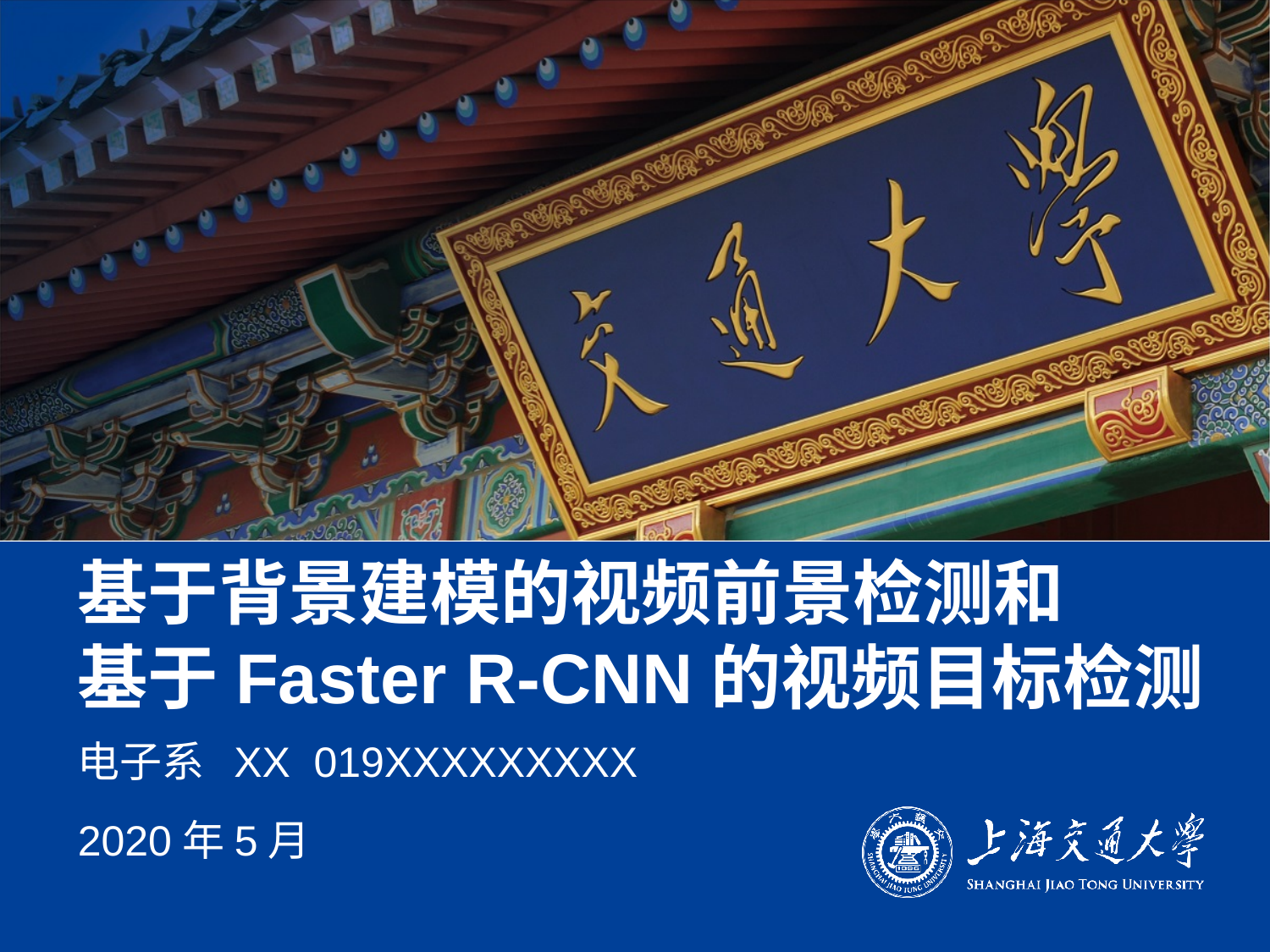

# 基于背景建模的视频前景检测和 基于Faster R-CNN的视频目标检测
电子系  XX  019XXXXXXXXX
2020年5月